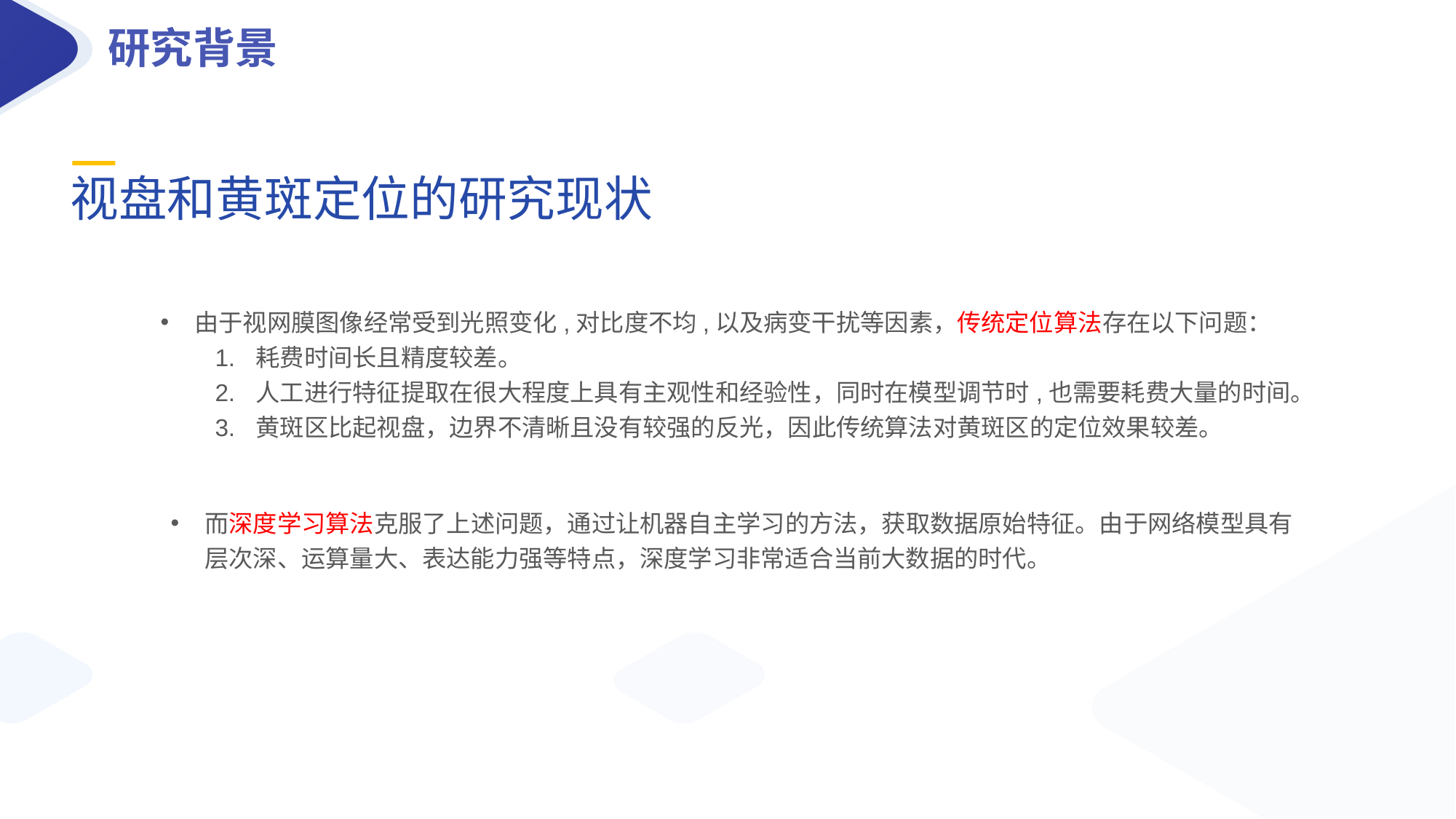

研究背景

视盘和黄斑定位的研究现状
由于视网膜图像经常受到光照变化,对比度不均,以及病变干扰等因素，传统定位算法存在以下问题：
耗费时间长且精度较差。
人工进行特征提取在很大程度上具有主观性和经验性，同时在模型调节时,也需要耗费大量的时间。
黄斑区比起视盘，边界不清晰且没有较强的反光，因此传统算法对黄斑区的定位效果较差。
而深度学习算法克服了上述问题，通过让机器自主学习的方法，获取数据原始特征。由于网络模型具有层次深、运算量大、表达能力强等特点，深度学习非常适合当前大数据的时代。